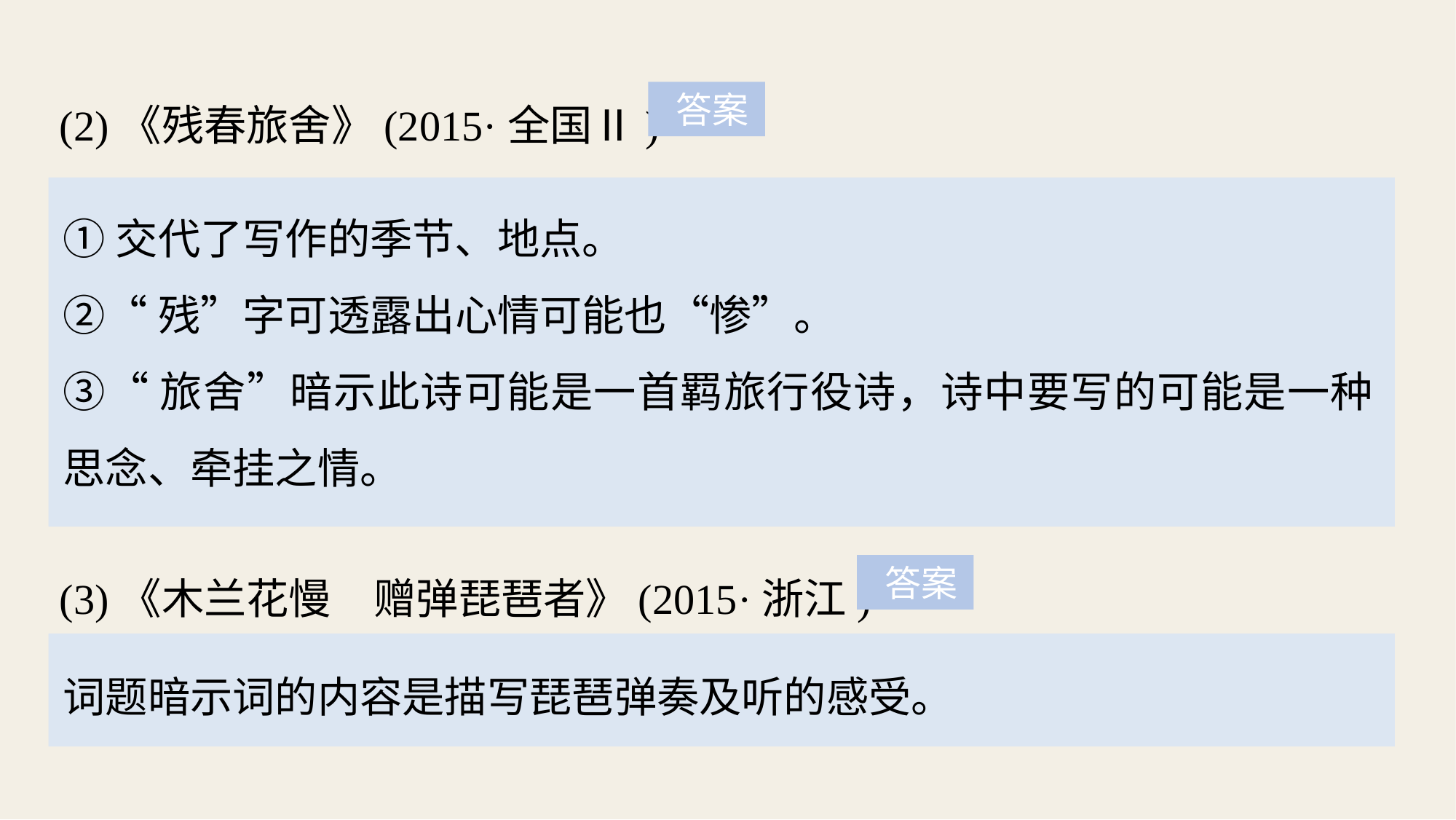

(2)《残春旅舍》(2015·全国Ⅱ)
 答案

①交代了写作的季节、地点。
②“残”字可透露出心情可能也“惨”。
③“旅舍”暗示此诗可能是一首羁旅行役诗，诗中要写的可能是一种思念、牵挂之情。
(3)《木兰花慢　赠弹琵琶者》(2015·浙江)
 答案

词题暗示词的内容是描写琵琶弹奏及听的感受。